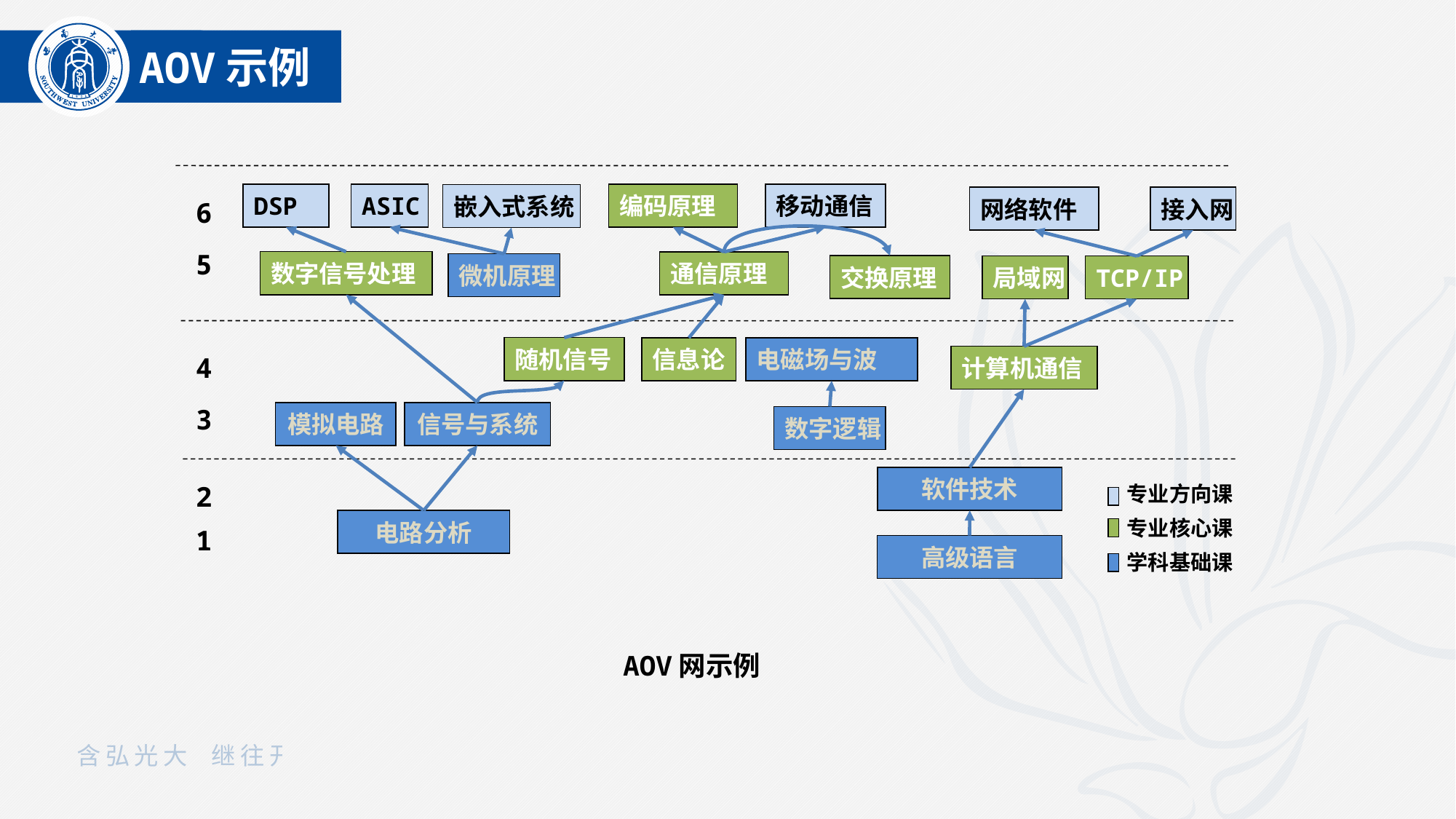

AOV示例

DSP
ASIC
编码原理
移动通信
嵌入式系统
网络软件
接入网
6
5
数字信号处理
通信原理
微机原理
交换原理
局域网
TCP/IP

随机信号
信息论
电磁场与波
4
计算机通信
3
模拟电路
信号与系统
数字逻辑

软件技术
2
专业方向课

专业核心课
电路分析
1

高级语言
学科基础课

AOV网示例